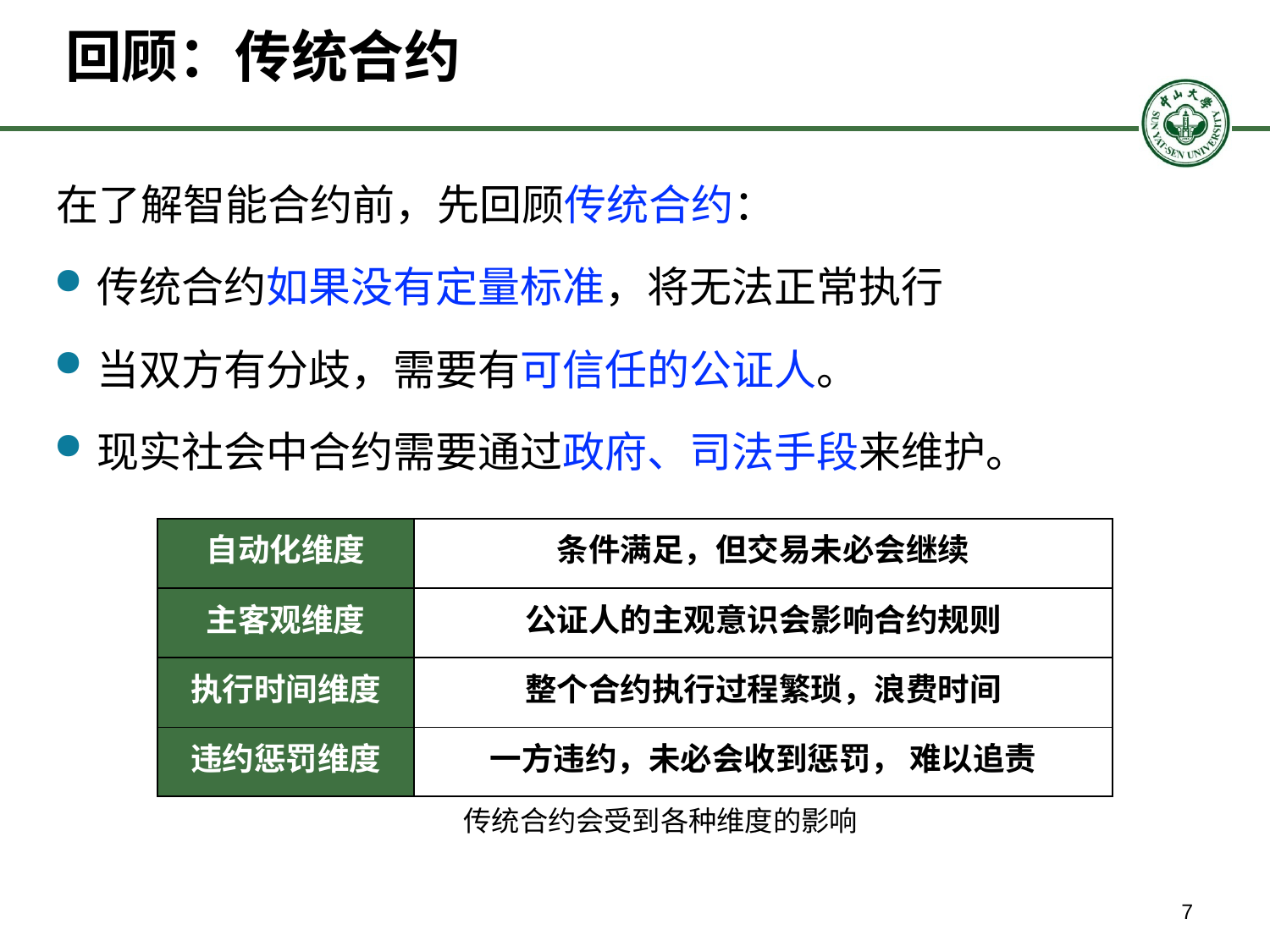

# 回顾：传统合约
在了解智能合约前，先回顾传统合约：
传统合约如果没有定量标准，将无法正常执行
当双方有分歧，需要有可信任的公证人。
现实社会中合约需要通过政府、司法手段来维护。
| 自动化维度 | 条件满足，但交易未必会继续 |
| --- | --- |
| 主客观维度 | 公证人的主观意识会影响合约规则 |
| 执行时间维度 | 整个合约执行过程繁琐，浪费时间 |
| 违约惩罚维度 | 一方违约，未必会收到惩罚， 难以追责 |
传统合约会受到各种维度的影响